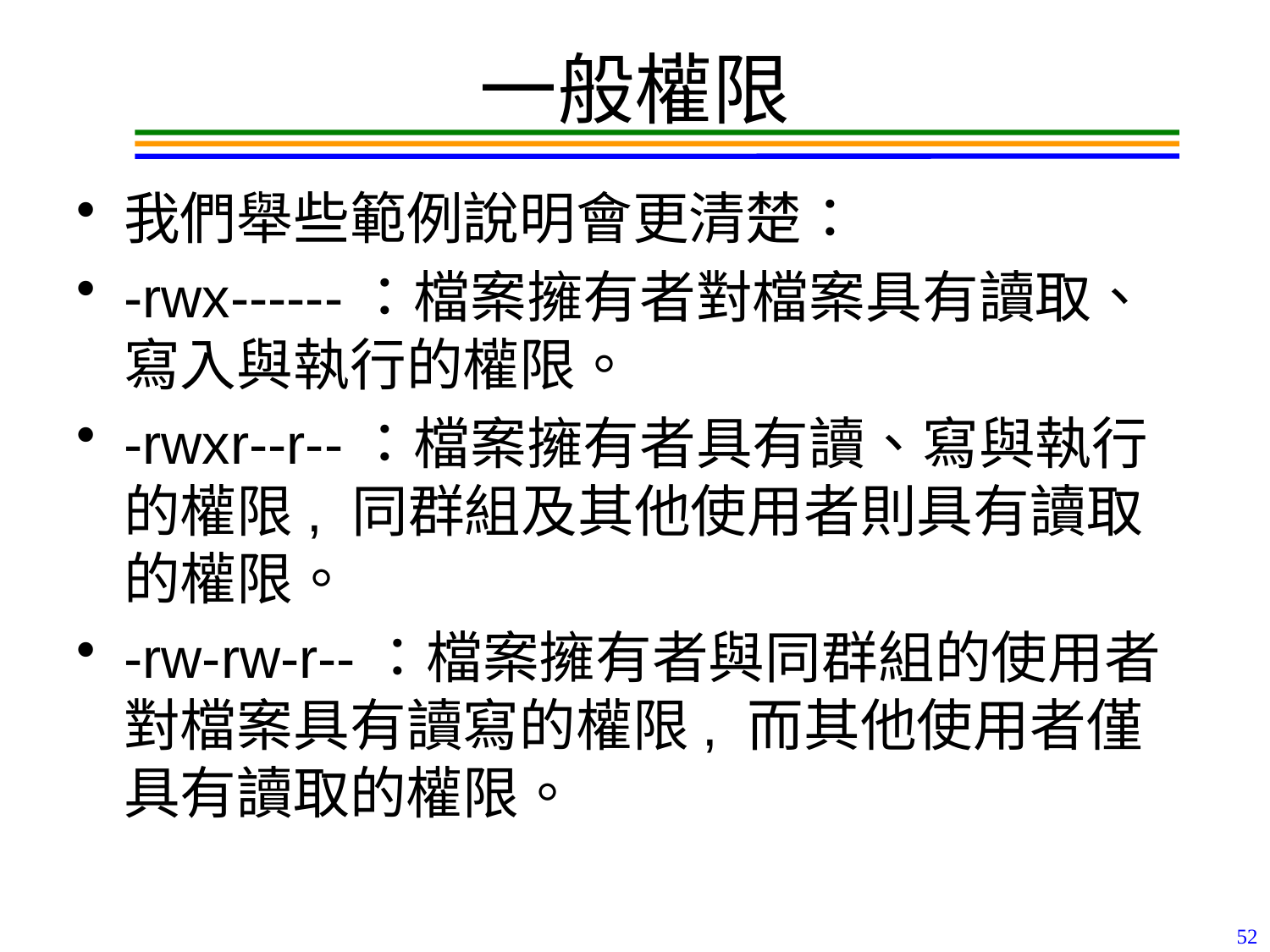

# 一般權限
我們舉些範例說明會更清楚：
-rwx------：檔案擁有者對檔案具有讀取、寫入與執行的權限。
-rwxr--r--：檔案擁有者具有讀、寫與執行的權限, 同群組及其他使用者則具有讀取的權限。
-rw-rw-r--：檔案擁有者與同群組的使用者對檔案具有讀寫的權限, 而其他使用者僅具有讀取的權限。

52